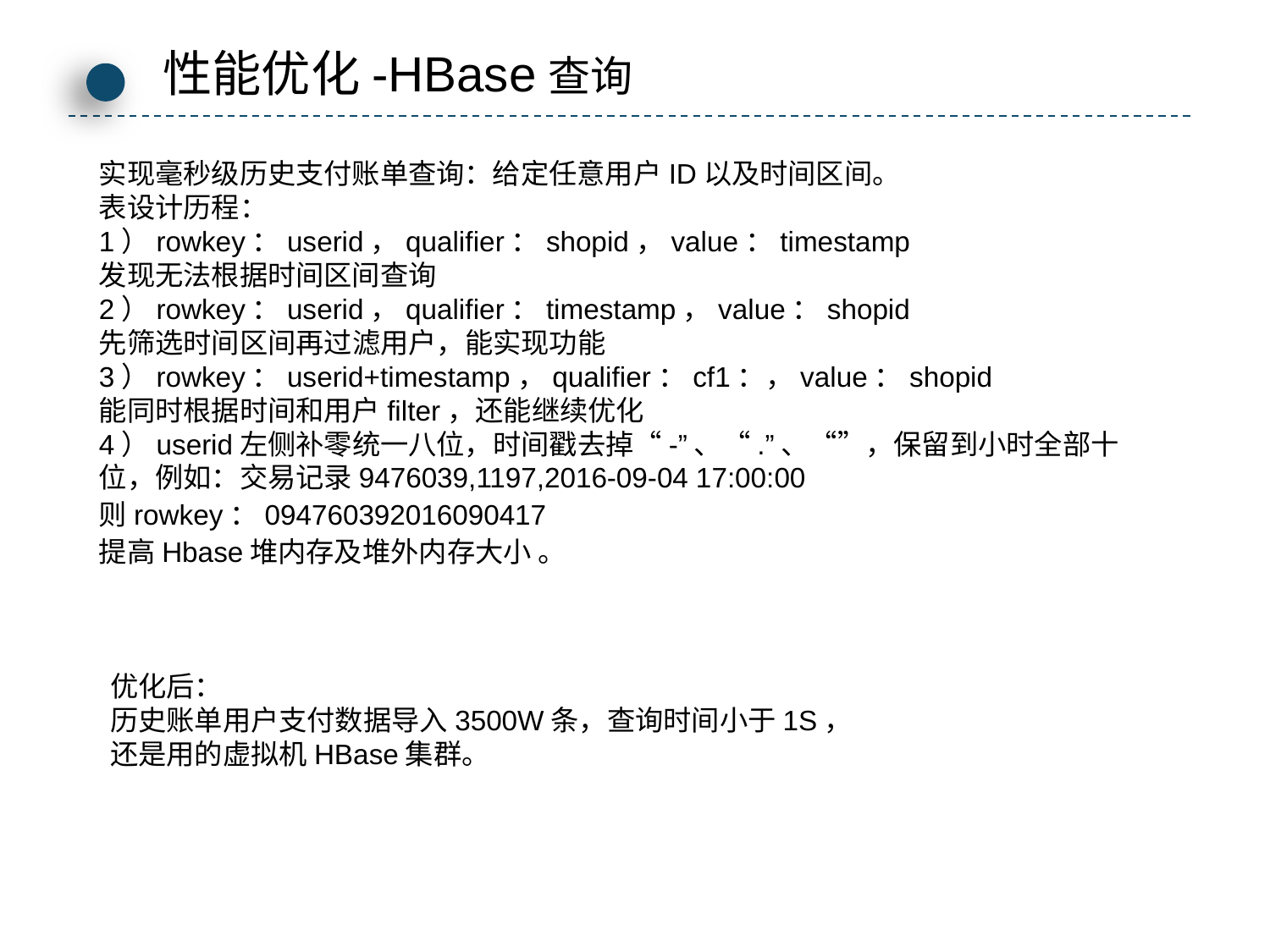

性能优化-HBase查询

实现毫秒级历史支付账单查询：给定任意用户ID以及时间区间。表设计历程：1）rowkey：userid，qualifier：shopid，value：timestamp发现无法根据时间区间查询2）rowkey：userid，qualifier：timestamp，value：shopid先筛选时间区间再过滤用户，能实现功能3）rowkey：userid+timestamp，qualifier：cf1：，value：shopid能同时根据时间和用户filter，还能继续优化4）userid左侧补零统一八位，时间戳去掉“-”、“.”、“”，保留到小时全部十位，例如：交易记录9476039,1197,2016-09-04 17:00:00 则rowkey：094760392016090417
提高Hbase堆内存及堆外内存大小 。
点击添加文本
点击添加文本
点击添加文本
优化后：
历史账单用户支付数据导入3500W条，查询时间小于1S，
还是用的虚拟机HBase集群。
点击添加文本